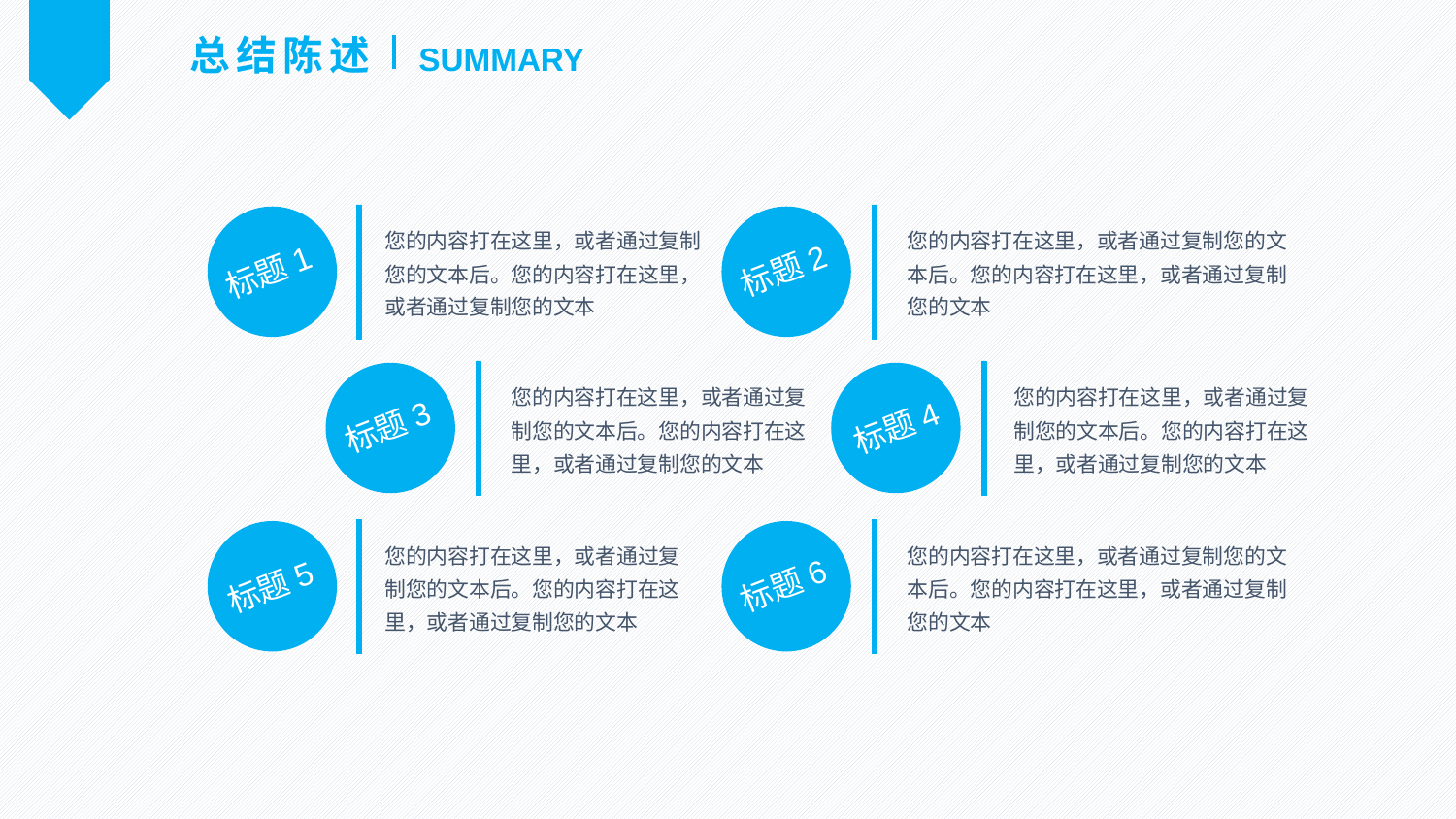

总结陈述
SUMMARY

标题1

标题2
您的内容打在这里，或者通过复制您的文本后。您的内容打在这里，或者通过复制您的文本
您的内容打在这里，或者通过复制您的文本后。您的内容打在这里，或者通过复制您的文本

标题3

标题4
您的内容打在这里，或者通过复制您的文本后。您的内容打在这里，或者通过复制您的文本
您的内容打在这里，或者通过复制您的文本后。您的内容打在这里，或者通过复制您的文本

标题5

标题6
您的内容打在这里，或者通过复制您的文本后。您的内容打在这里，或者通过复制您的文本
您的内容打在这里，或者通过复制您的文本后。您的内容打在这里，或者通过复制您的文本
延时符